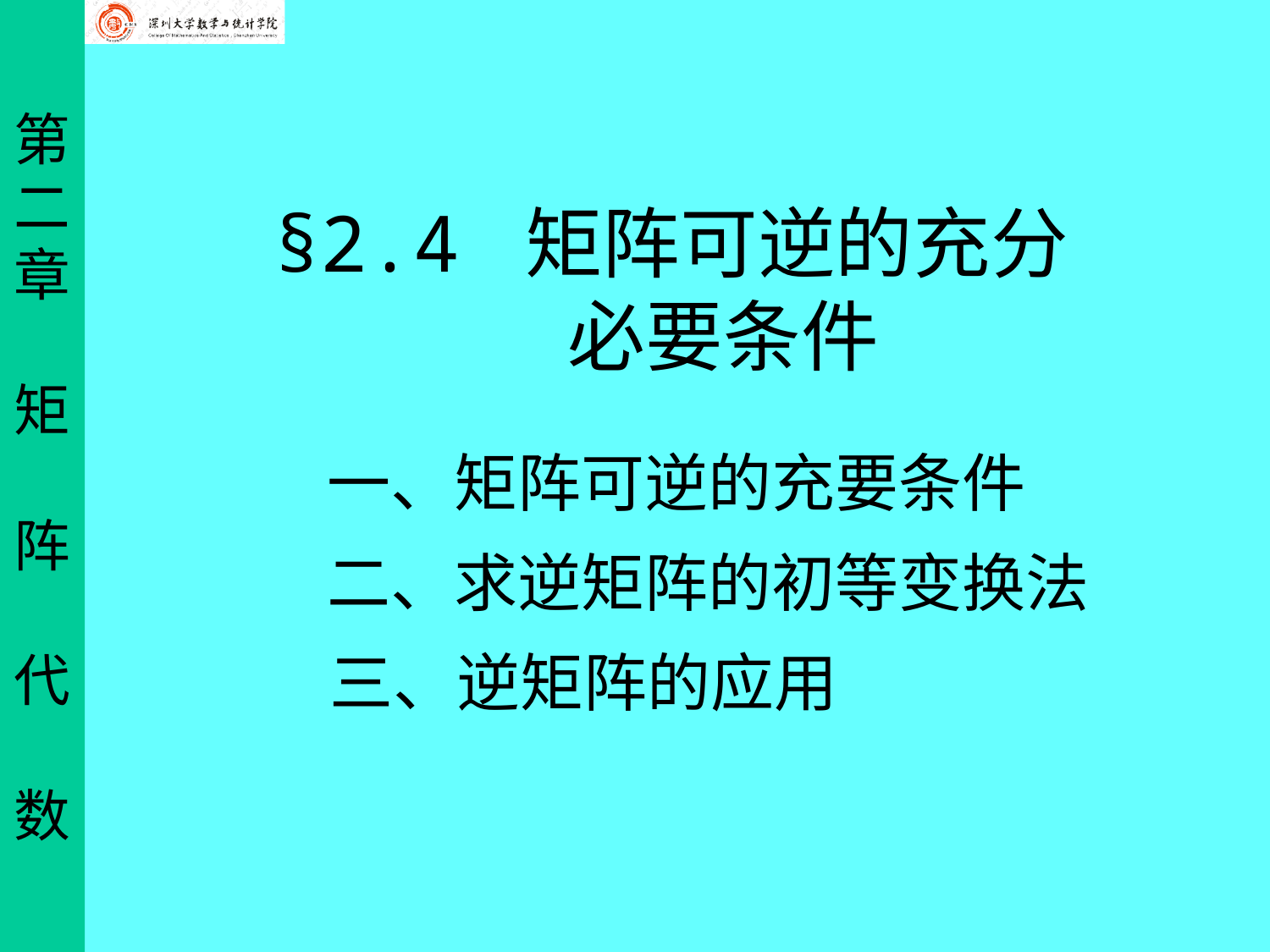

§2.4 矩阵可逆的充分
      必要条件
一、矩阵可逆的充要条件
二、求逆矩阵的初等变换法
三、逆矩阵的应用